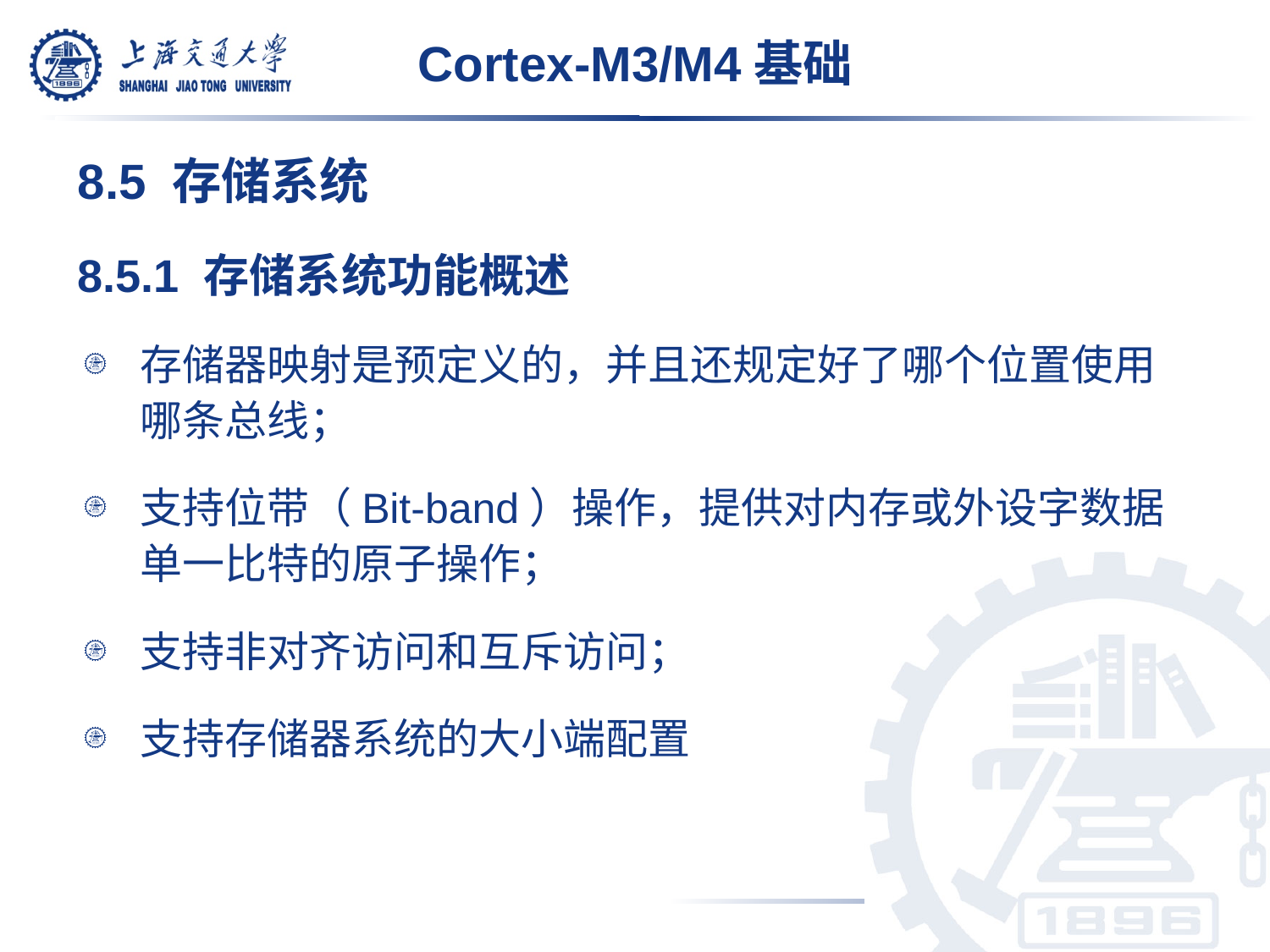

# Cortex-M3/M4基础
8.5 存储系统
8.5.1 存储系统功能概述
存储器映射是预定义的，并且还规定好了哪个位置使用哪条总线；
支持位带（Bit-band）操作，提供对内存或外设字数据单一比特的原子操作；
支持非对齐访问和互斥访问；
支持存储器系统的大小端配置